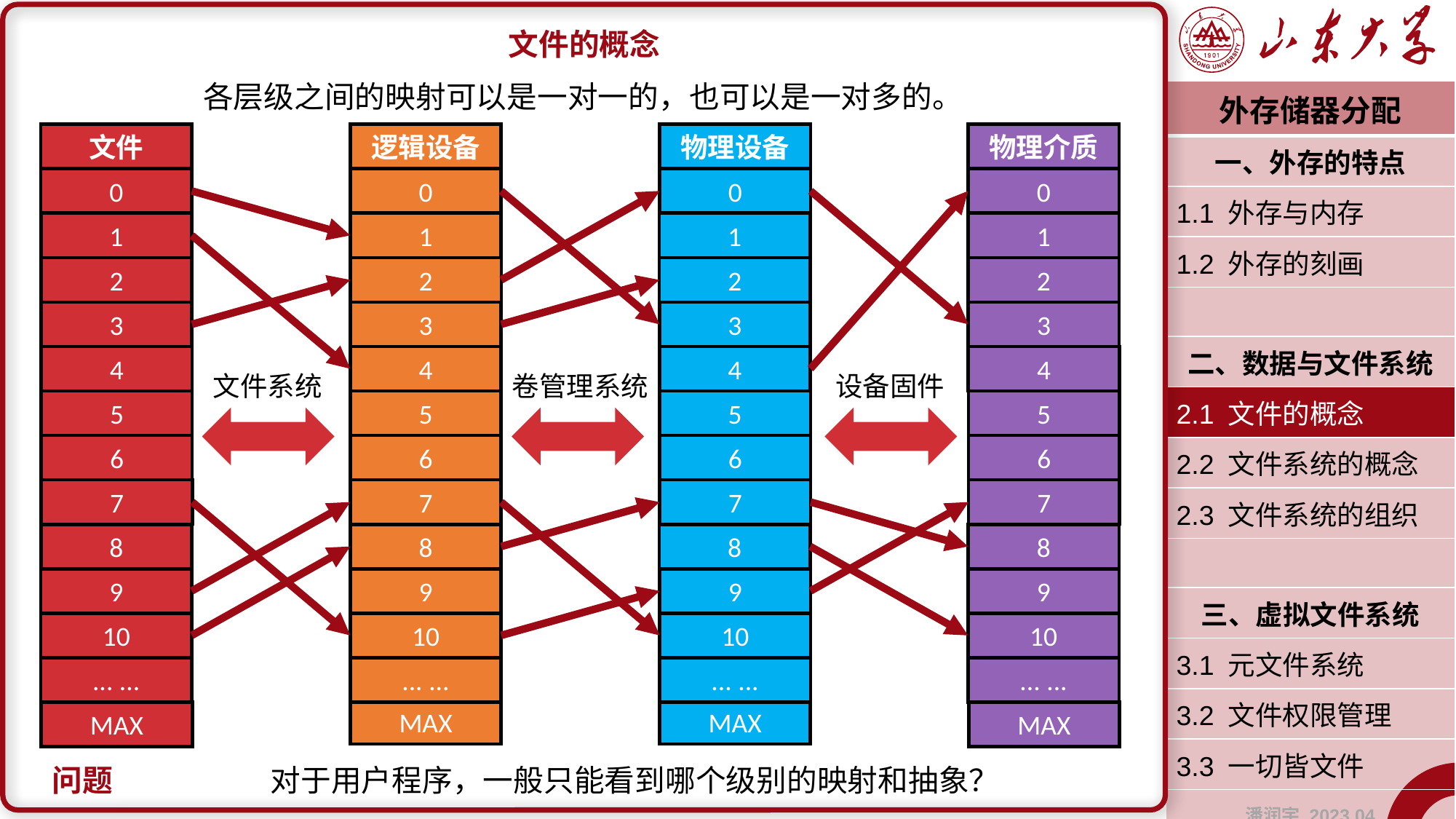

文件的概念
各层级之间的映射可以是一对一的，也可以是一对多的。
| 外存储器分配 |
| --- |
| 一、外存的特点 |
| 1.1 外存与内存 |
| 1.2 外存的刻画 |
|  |
| 二、数据与文件系统 |
| 2.1 文件的概念 |
| 2.2 文件系统的概念 |
| 2.3 文件系统的组织 |
|  |
| 三、虚拟文件系统 |
| 3.1 元文件系统 |
| 3.2 文件权限管理 |
| 3.3 一切皆文件 |
| 潘润宇 2023.04 |
文件
0
1
2
3
4
5
6
7
8
9
10
... ...
MAX
逻辑设备
0
1
2
3
4
5
6
7
8
9
10
... ...
MAX
物理设备
0
1
2
3
4
5
6
7
8
9
10
... ...
MAX
物理介质
0
1
2
3
4
5
6
7
8
9
10
... ...
MAX
文件系统
卷管理系统
设备固件

问题		对于用户程序，一般只能看到哪个级别的映射和抽象？